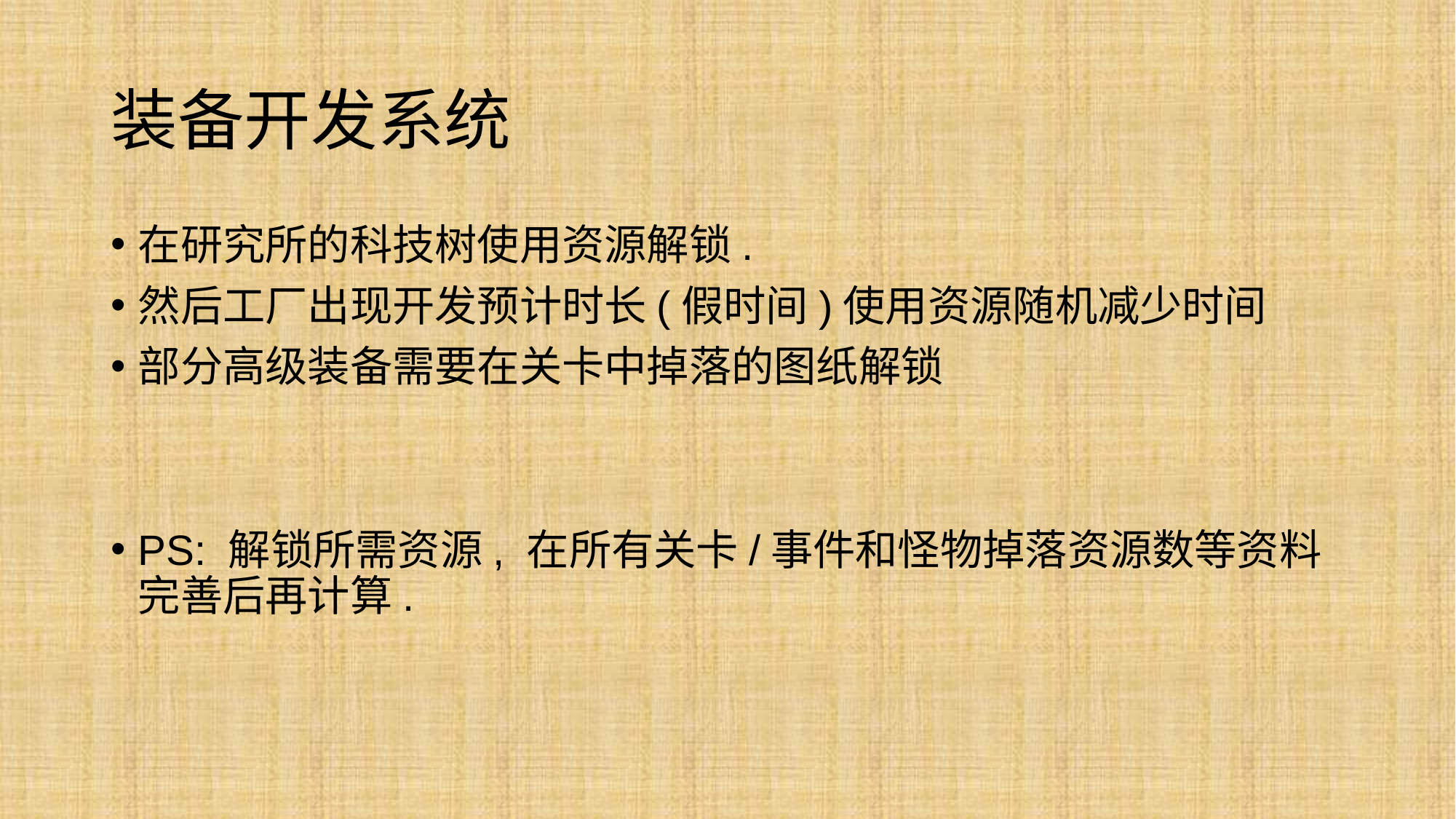

# 装备开发系统
在研究所的科技树使用资源解锁.
然后工厂出现开发预计时长(假时间)使用资源随机减少时间
部分高级装备需要在关卡中掉落的图纸解锁

PS: 解锁所需资源, 在所有关卡/事件和怪物掉落资源数等资料完善后再计算.